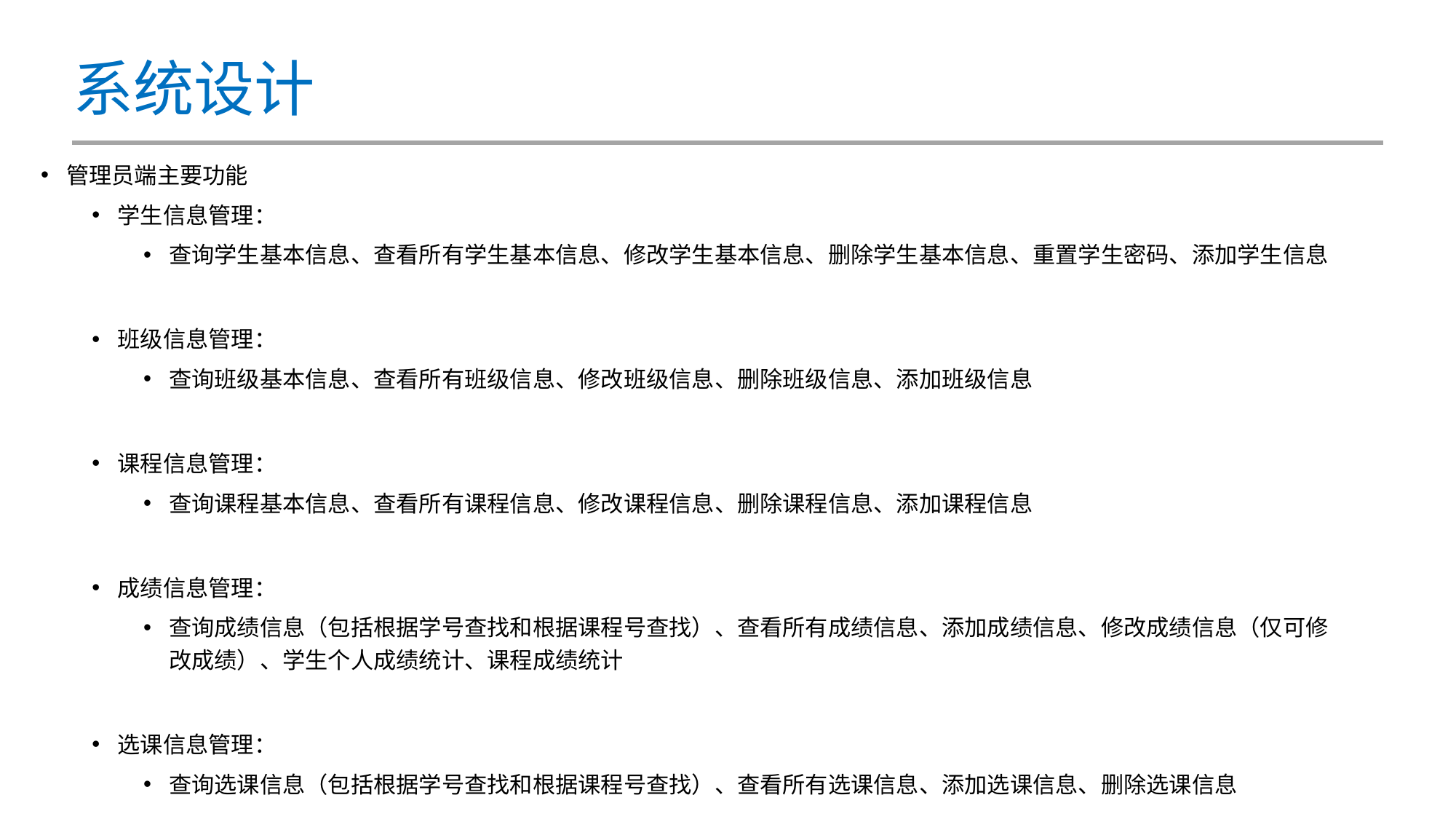

# 系统设计
管理员端主要功能
学生信息管理：
查询学生基本信息、查看所有学生基本信息、修改学生基本信息、删除学生基本信息、重置学生密码、添加学生信息

班级信息管理：
查询班级基本信息、查看所有班级信息、修改班级信息、删除班级信息、添加班级信息

课程信息管理：
查询课程基本信息、查看所有课程信息、修改课程信息、删除课程信息、添加课程信息

成绩信息管理：
查询成绩信息（包括根据学号查找和根据课程号查找）、查看所有成绩信息、添加成绩信息、修改成绩信息（仅可修改成绩）、学生个人成绩统计、课程成绩统计

选课信息管理：
查询选课信息（包括根据学号查找和根据课程号查找）、查看所有选课信息、添加选课信息、删除选课信息